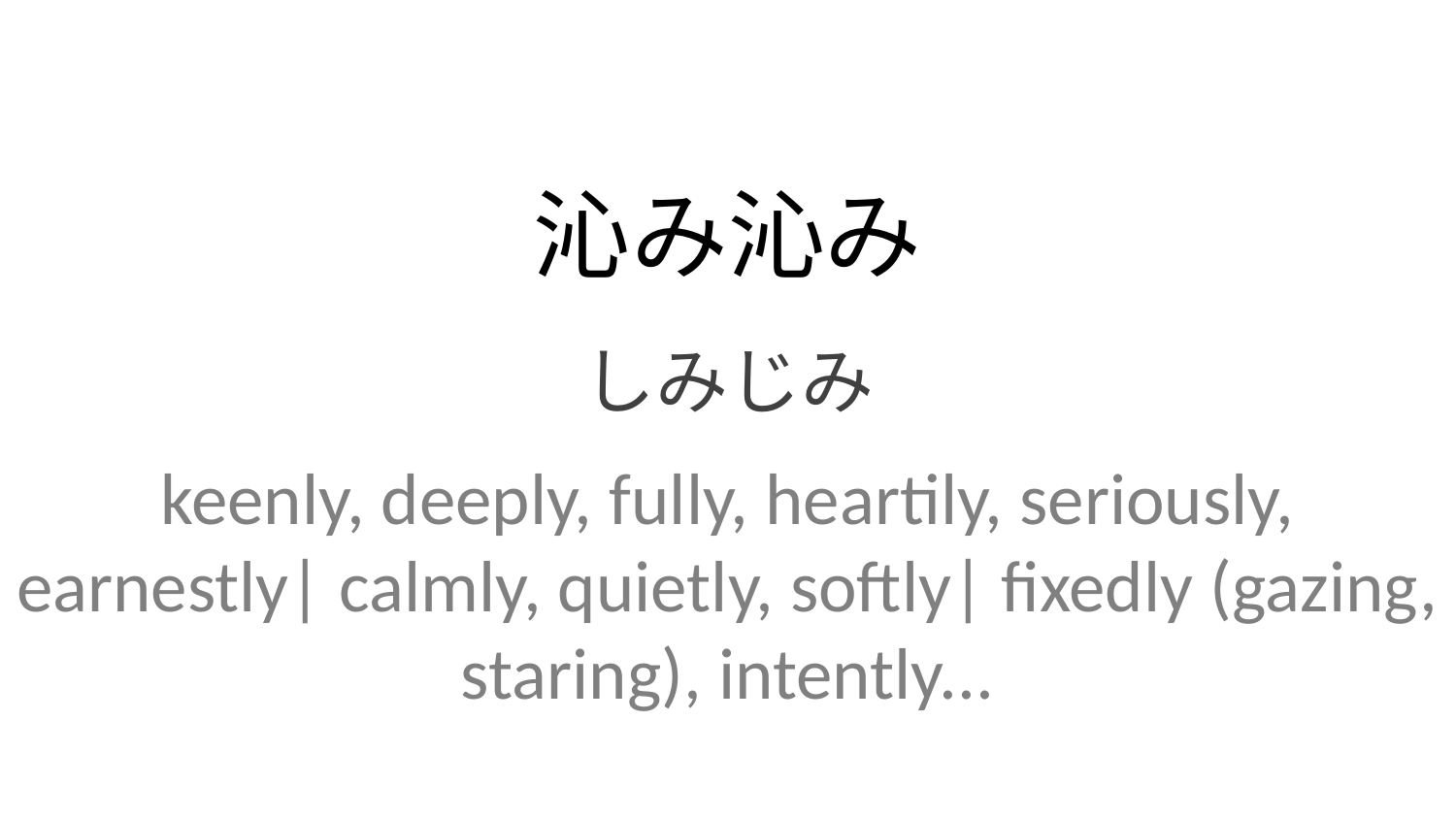

沁み沁み

しみじみ
keenly, deeply, fully, heartily, seriously, earnestly| calmly, quietly, softly| fixedly (gazing, staring), intently...